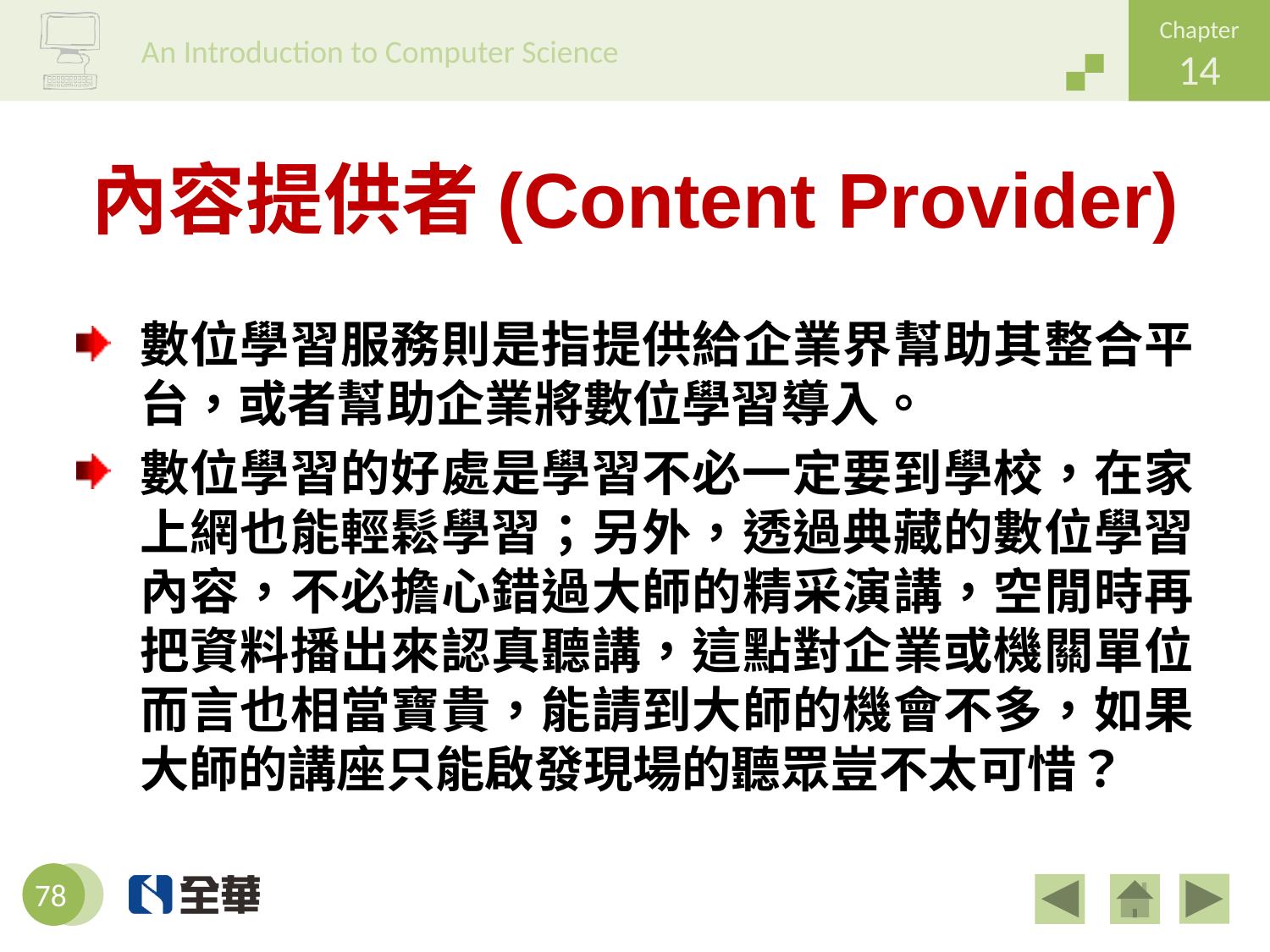

# 內容提供者(Content Provider)
數位學習服務則是指提供給企業界幫助其整合平台，或者幫助企業將數位學習導入。
數位學習的好處是學習不必一定要到學校，在家上網也能輕鬆學習；另外，透過典藏的數位學習內容，不必擔心錯過大師的精采演講，空閒時再把資料播出來認真聽講，這點對企業或機關單位而言也相當寶貴，能請到大師的機會不多，如果大師的講座只能啟發現場的聽眾豈不太可惜？